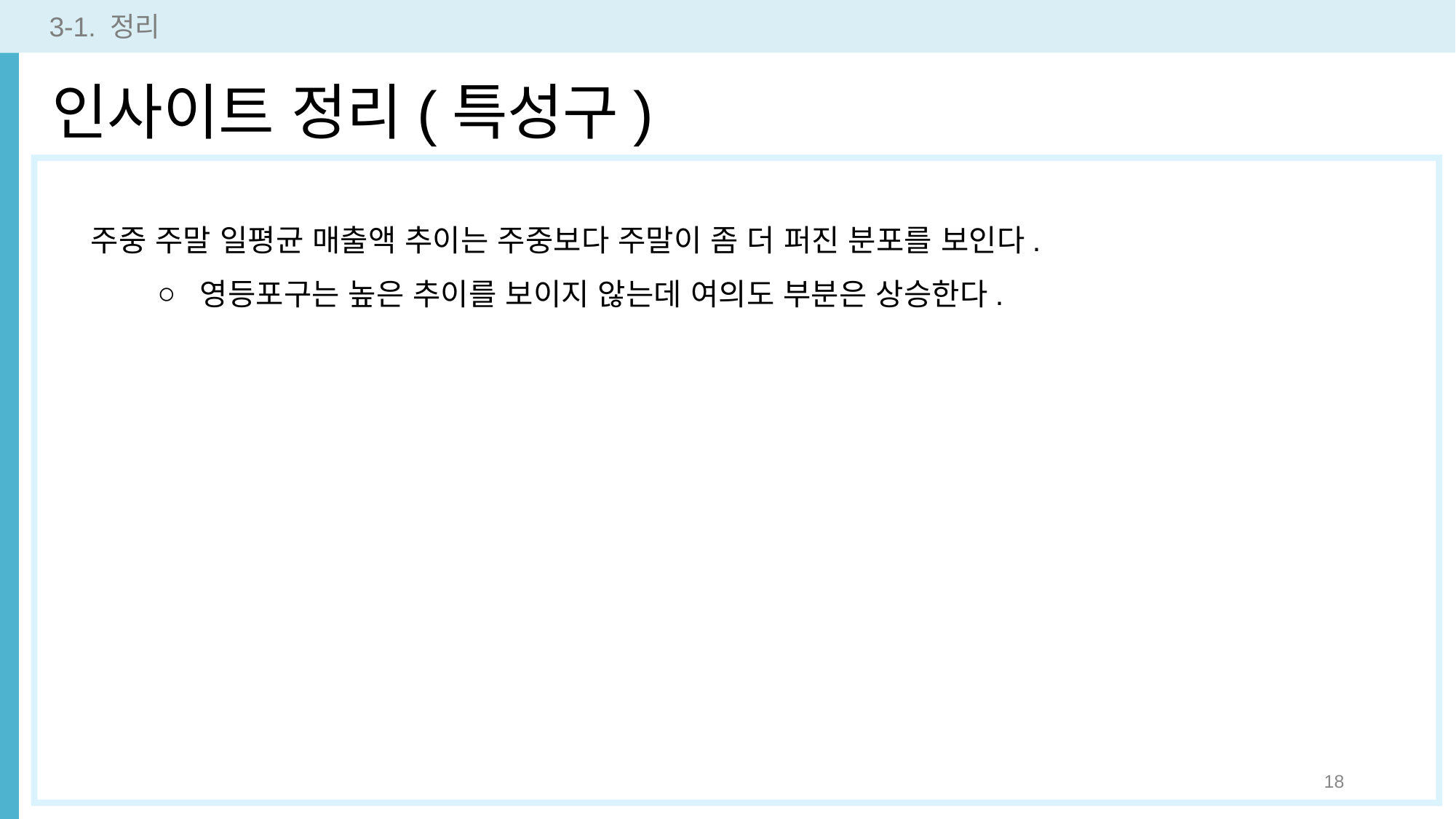

3-1. 정리
인사이트 정리(특성구)

주중 주말 일평균 매출액 추이는 주중보다 주말이 좀 더 퍼진 분포를 보인다.
영등포구는 높은 추이를 보이지 않는데 여의도 부분은 상승한다.

18